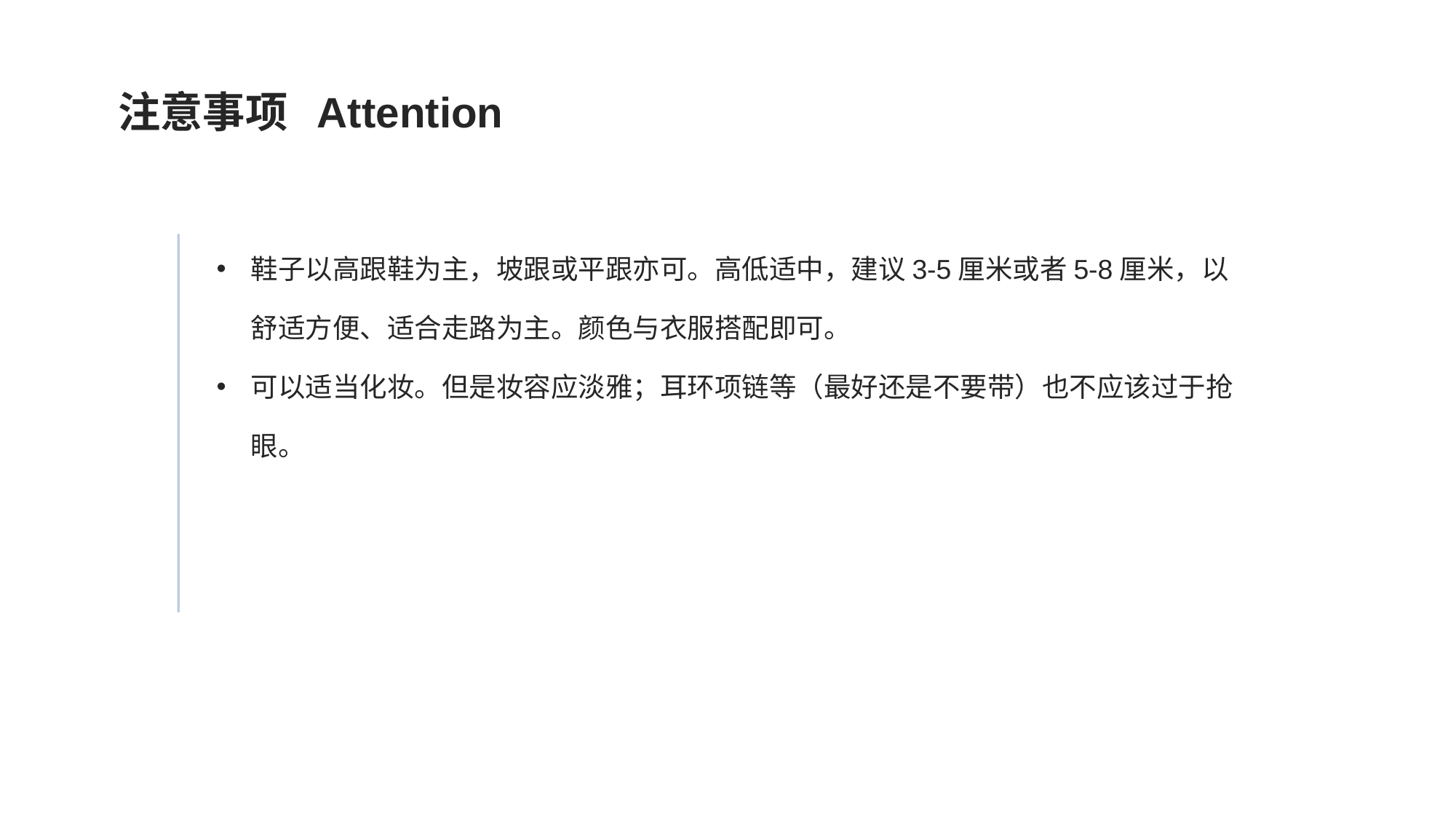

注意事项  Attention

鞋子以高跟鞋为主，坡跟或平跟亦可。高低适中，建议3-5厘米或者5-8厘米，以舒适方便、适合走路为主。颜色与衣服搭配即可。
可以适当化妆。但是妆容应淡雅；耳环项链等（最好还是不要带）也不应该过于抢眼。